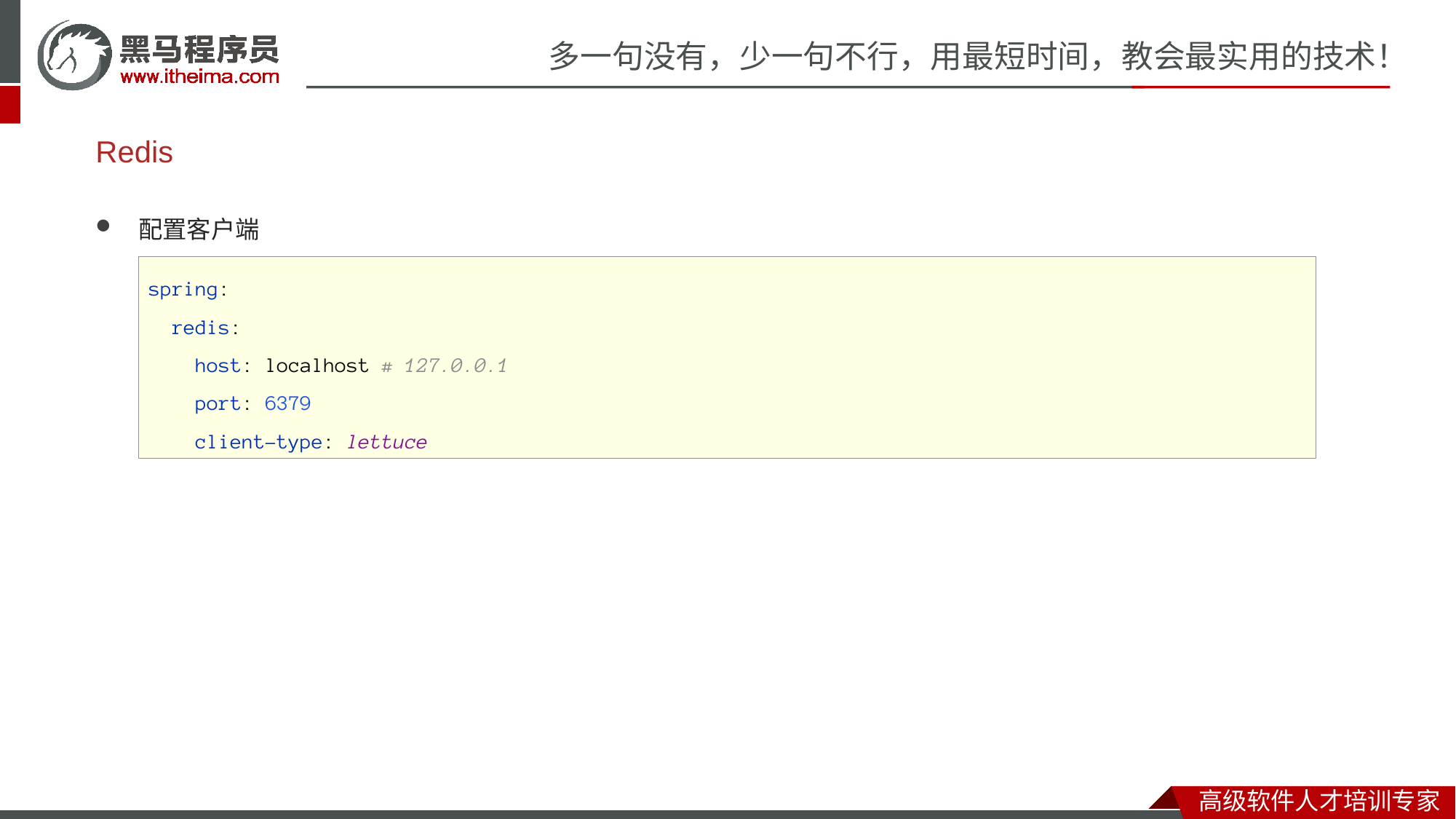

# Redis
配置客户端

spring:
  redis:
    host: localhost # 127.0.0.1
    port: 6379
    client-type: lettuce